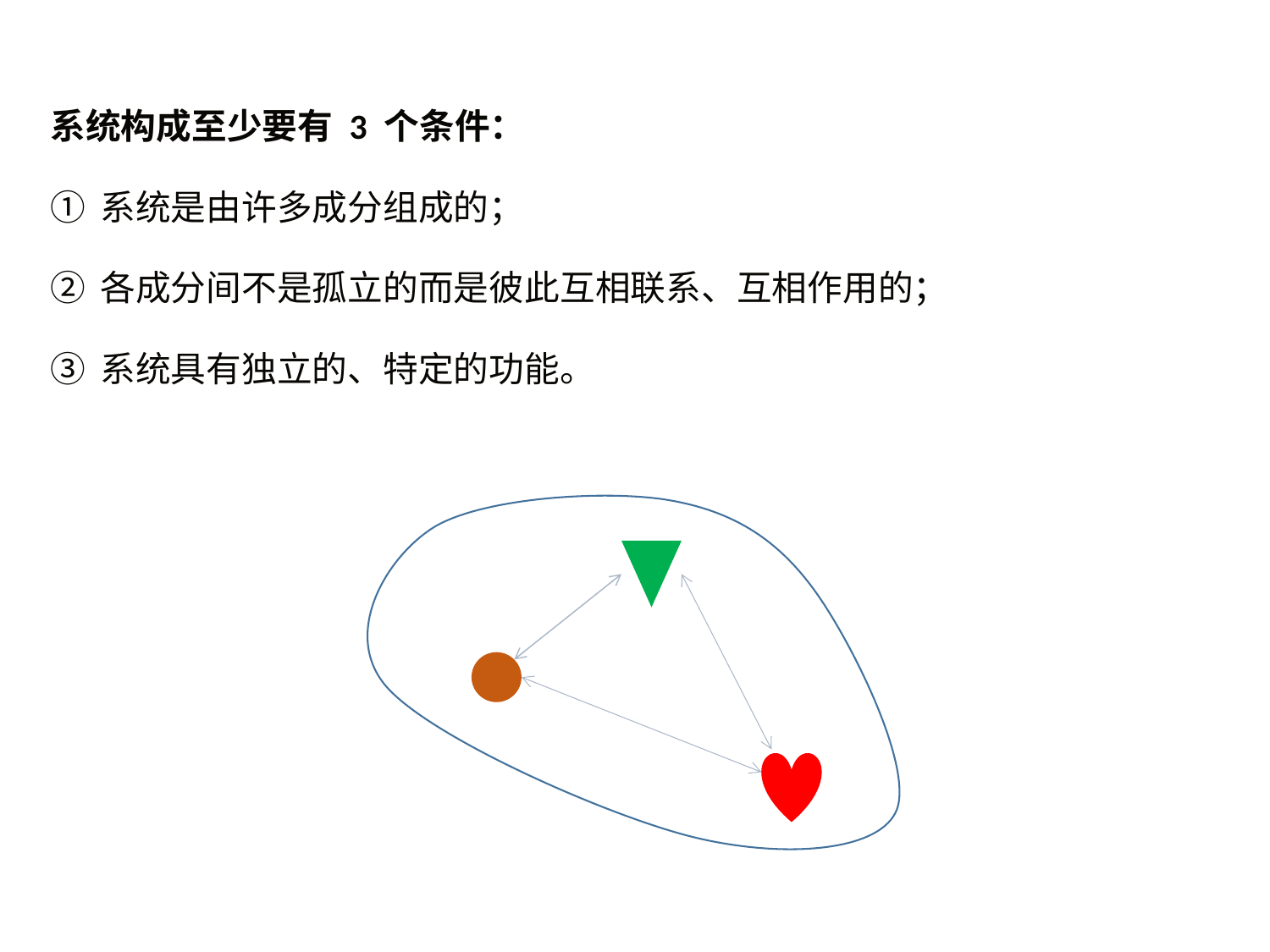

系统构成至少要有 3 个条件：
系统是由许多成分组成的；
各成分间不是孤立的而是彼此互相联系、互相作用的；
系统具有独立的、特定的功能。